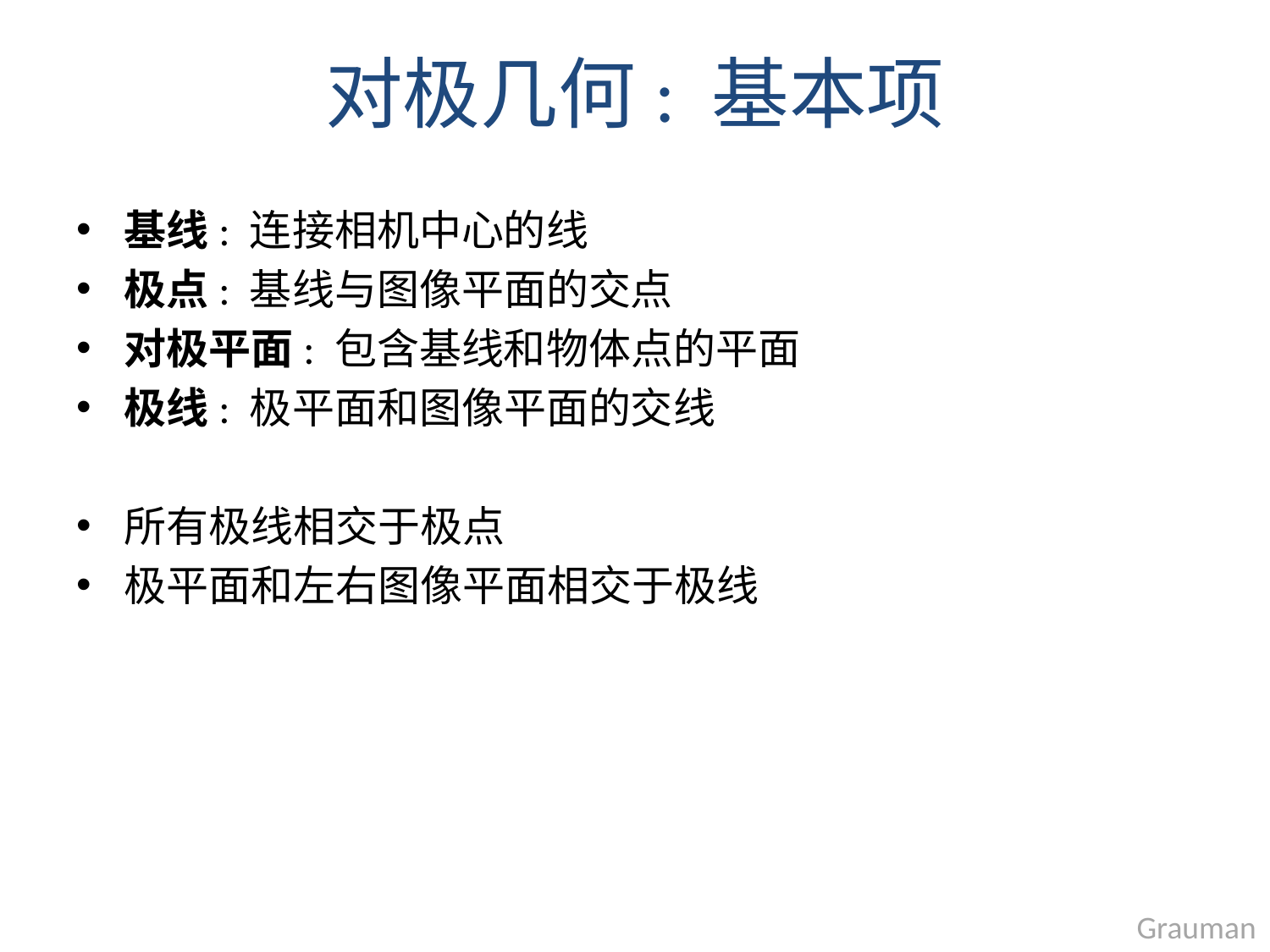

对极几何: 基本项

基线: 连接相机中心的线
极点: 基线与图像平面的交点
对极平面: 包含基线和物体点的平面
极线: 极平面和图像平面的交线

所有极线相交于极点
极平面和左右图像平面相交于极线

Grauman